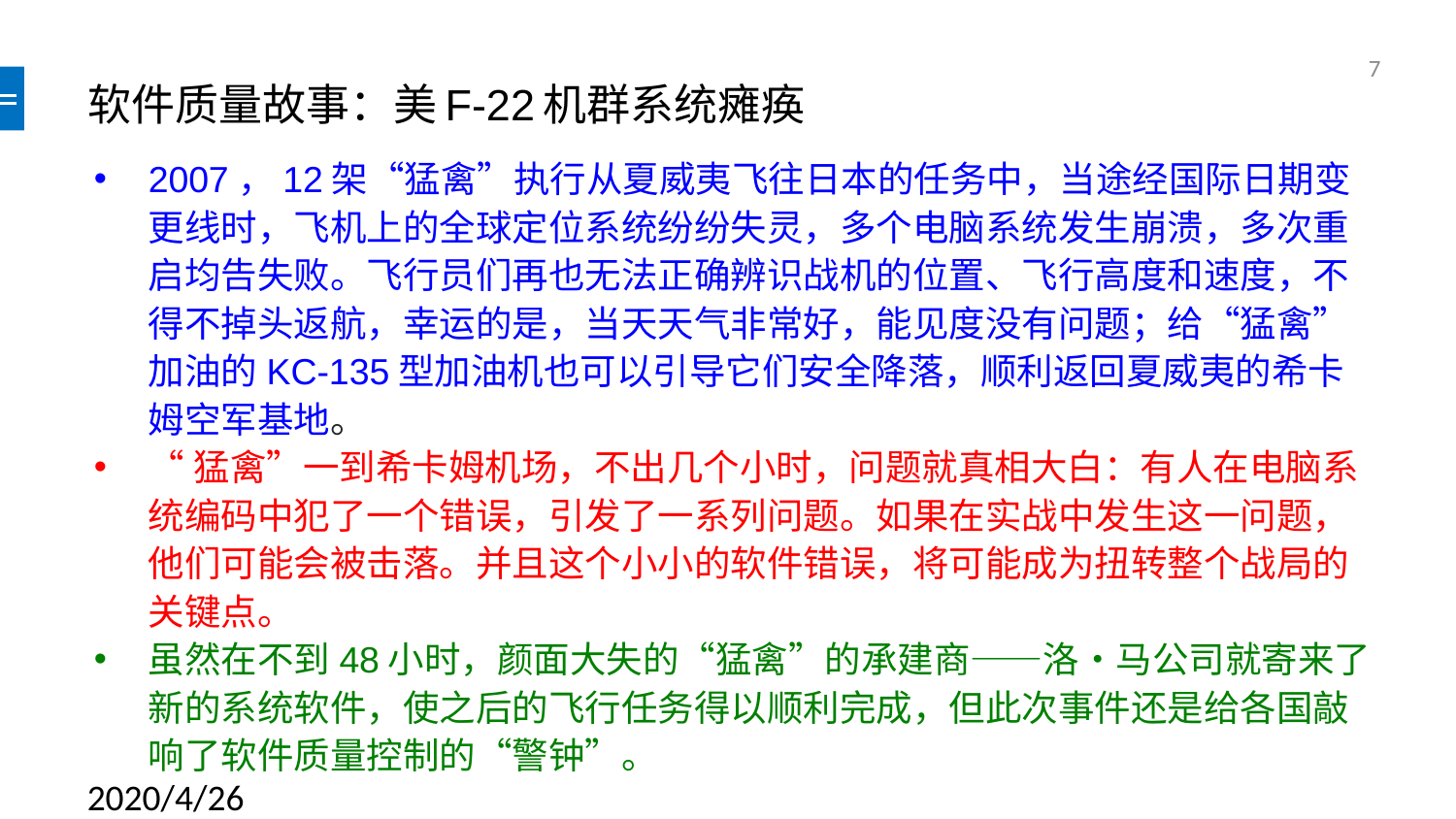

7
# 软件质量故事：美F-22机群系统瘫痪
2007，12架“猛禽”执行从夏威夷飞往日本的任务中，当途经国际日期变更线时，飞机上的全球定位系统纷纷失灵，多个电脑系统发生崩溃，多次重启均告失败。飞行员们再也无法正确辨识战机的位置、飞行高度和速度，不得不掉头返航，幸运的是，当天天气非常好，能见度没有问题；给“猛禽”加油的KC-135型加油机也可以引导它们安全降落，顺利返回夏威夷的希卡姆空军基地。
“猛禽”一到希卡姆机场，不出几个小时，问题就真相大白：有人在电脑系统编码中犯了一个错误，引发了一系列问题。如果在实战中发生这一问题，他们可能会被击落。并且这个小小的软件错误，将可能成为扭转整个战局的关键点。
虽然在不到48小时，颜面大失的“猛禽”的承建商——洛•马公司就寄来了新的系统软件，使之后的飞行任务得以顺利完成，但此次事件还是给各国敲响了软件质量控制的“警钟”。
2020/4/26